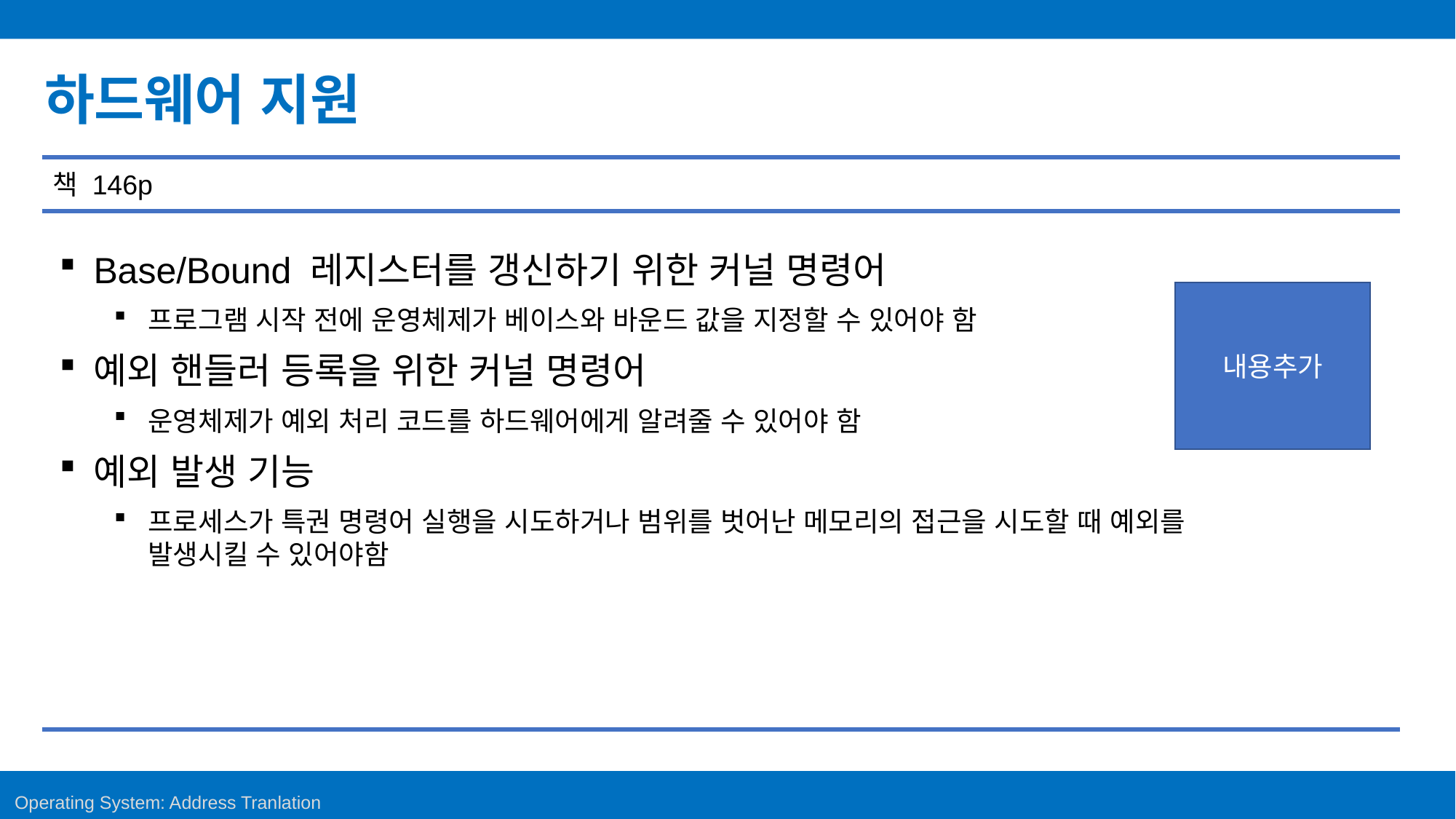

하드웨어 지원
책 146p
Base/Bound 레지스터를 갱신하기 위한 커널 명령어
프로그램 시작 전에 운영체제가 베이스와 바운드 값을 지정할 수 있어야 함
예외 핸들러 등록을 위한 커널 명령어
운영체제가 예외 처리 코드를 하드웨어에게 알려줄 수 있어야 함
예외 발생 기능
프로세스가 특권 명령어 실행을 시도하거나 범위를 벗어난 메모리의 접근을 시도할 때 예외를 발생시킬 수 있어야함
내용추가

33
Operating System: Address Tranlation